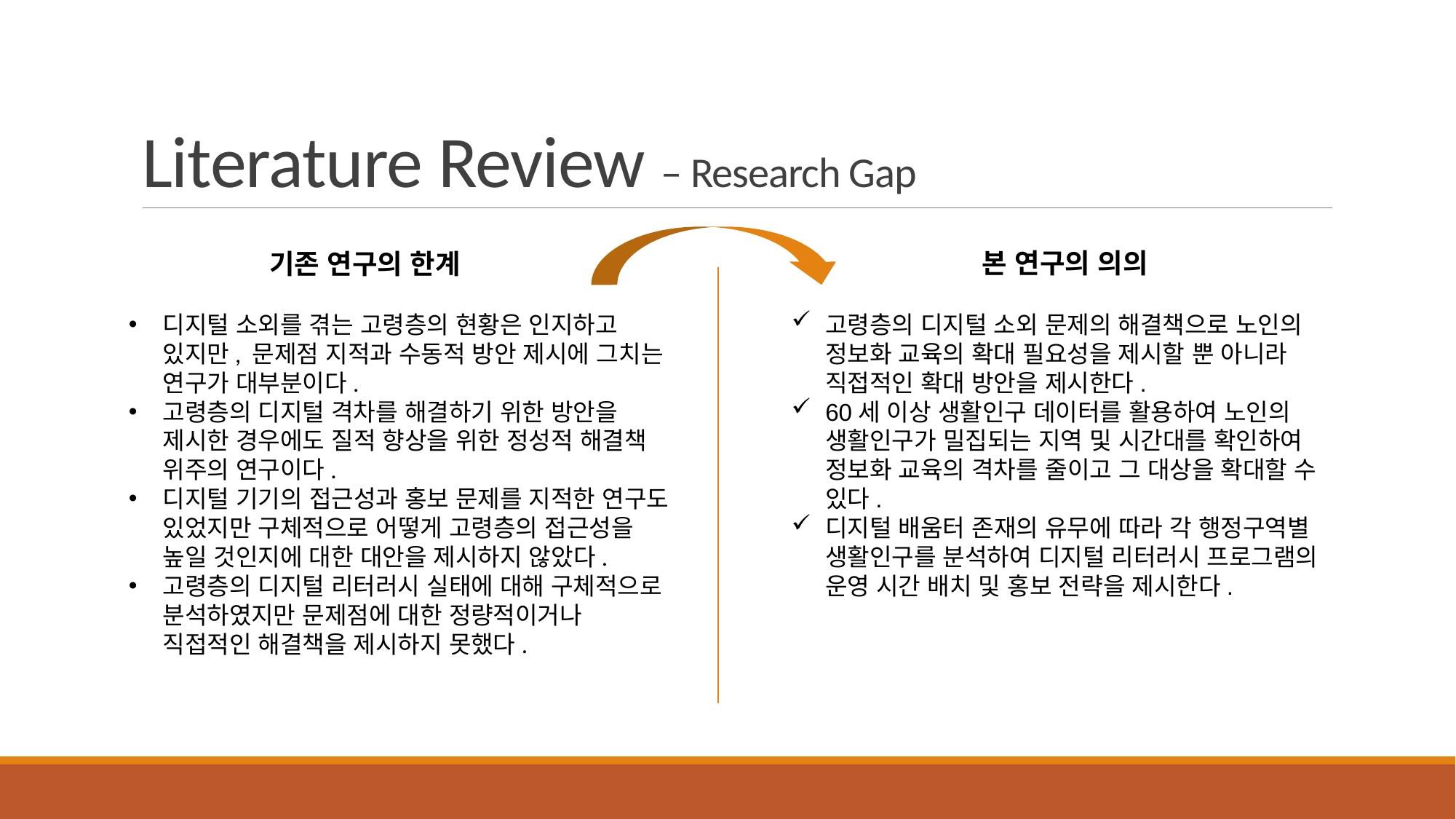

# Literature Review – Research Gap

본 연구의 의의
기존 연구의 한계
디지털 소외를 겪는 고령층의 현황은 인지하고 있지만, 문제점 지적과 수동적 방안 제시에 그치는 연구가 대부분이다.
고령층의 디지털 격차를 해결하기 위한 방안을 제시한 경우에도 질적 향상을 위한 정성적 해결책 위주의 연구이다.
디지털 기기의 접근성과 홍보 문제를 지적한 연구도 있었지만 구체적으로 어떻게 고령층의 접근성을 높일 것인지에 대한 대안을 제시하지 않았다.
고령층의 디지털 리터러시 실태에 대해 구체적으로 분석하였지만 문제점에 대한 정량적이거나 직접적인 해결책을 제시하지 못했다.
고령층의 디지털 소외 문제의 해결책으로 노인의 정보화 교육의 확대 필요성을 제시할 뿐 아니라 직접적인 확대 방안을 제시한다.
60세 이상 생활인구 데이터를 활용하여 노인의 생활인구가 밀집되는 지역 및 시간대를 확인하여 정보화 교육의 격차를 줄이고 그 대상을 확대할 수 있다.
디지털 배움터 존재의 유무에 따라 각 행정구역별 생활인구를 분석하여 디지털 리터러시 프로그램의 운영 시간 배치 및 홍보 전략을 제시한다.